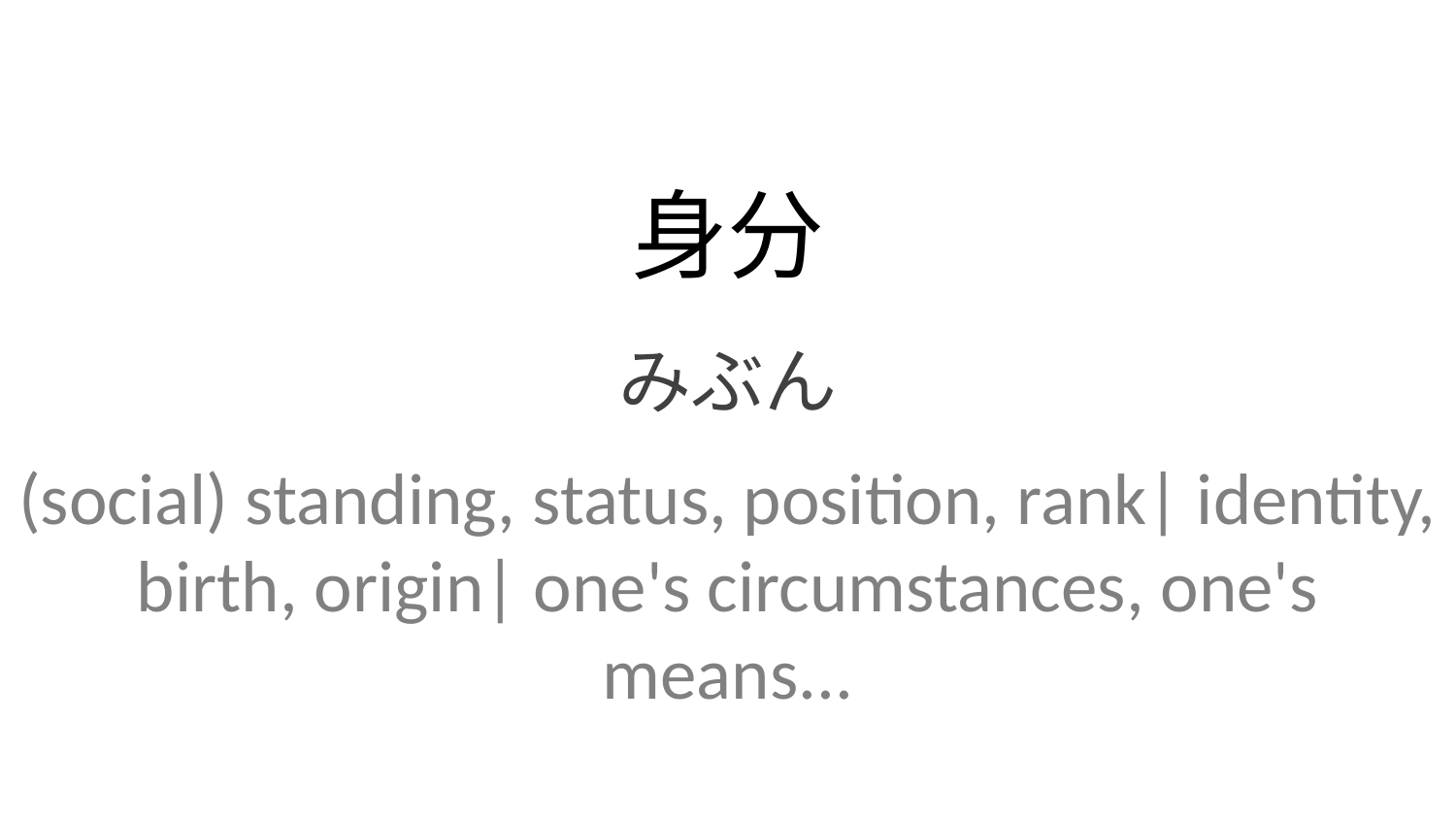

身分

みぶん
(social) standing, status, position, rank| identity, birth, origin| one's circumstances, one's means...